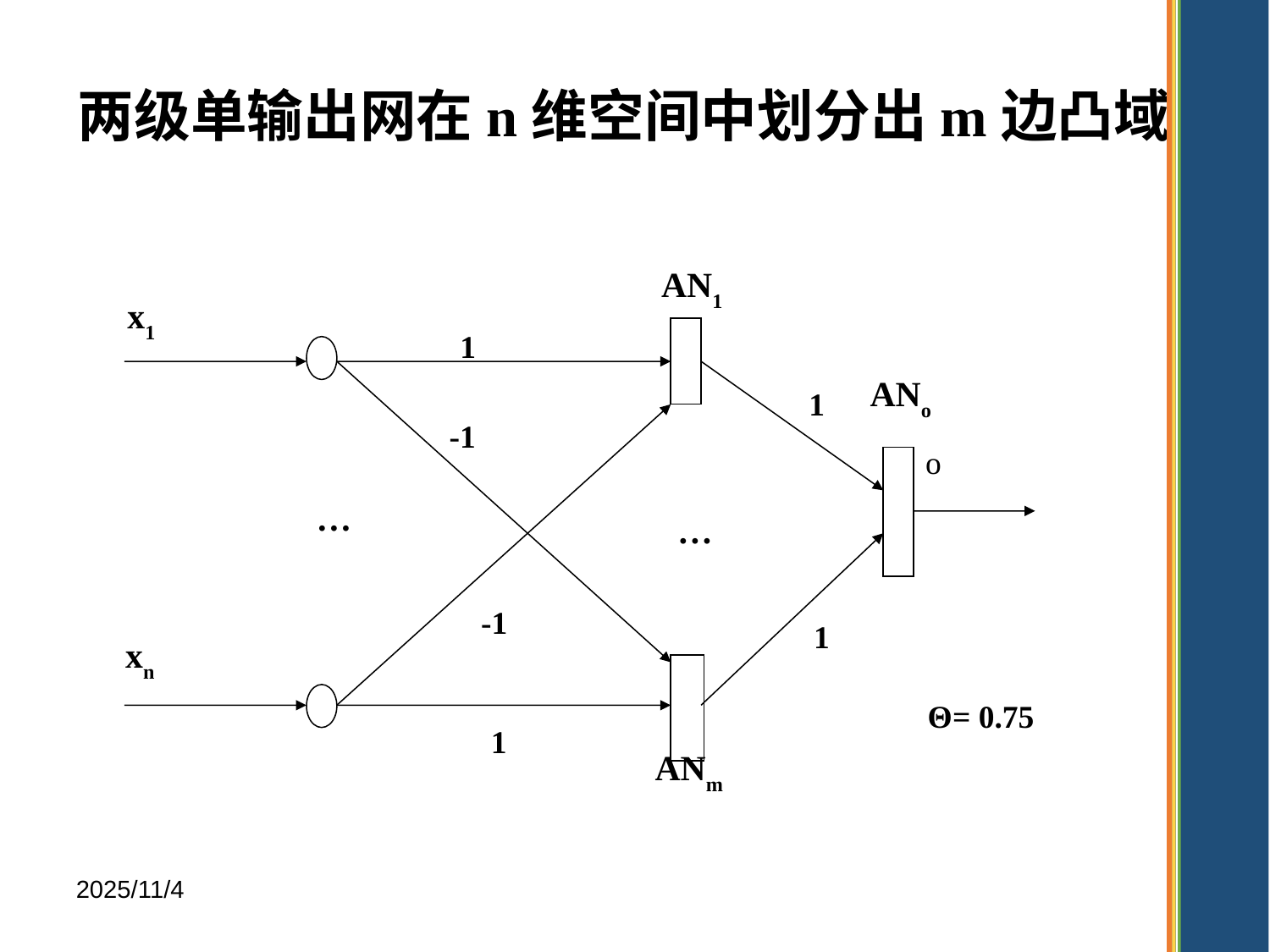

两级单输出网在n维空间中划分出m边凸域
AN1
x1

ANo
…
…
xn
ANm
o
1
1
-1
-1
1
Θ= 0.75
1
2025/11/4